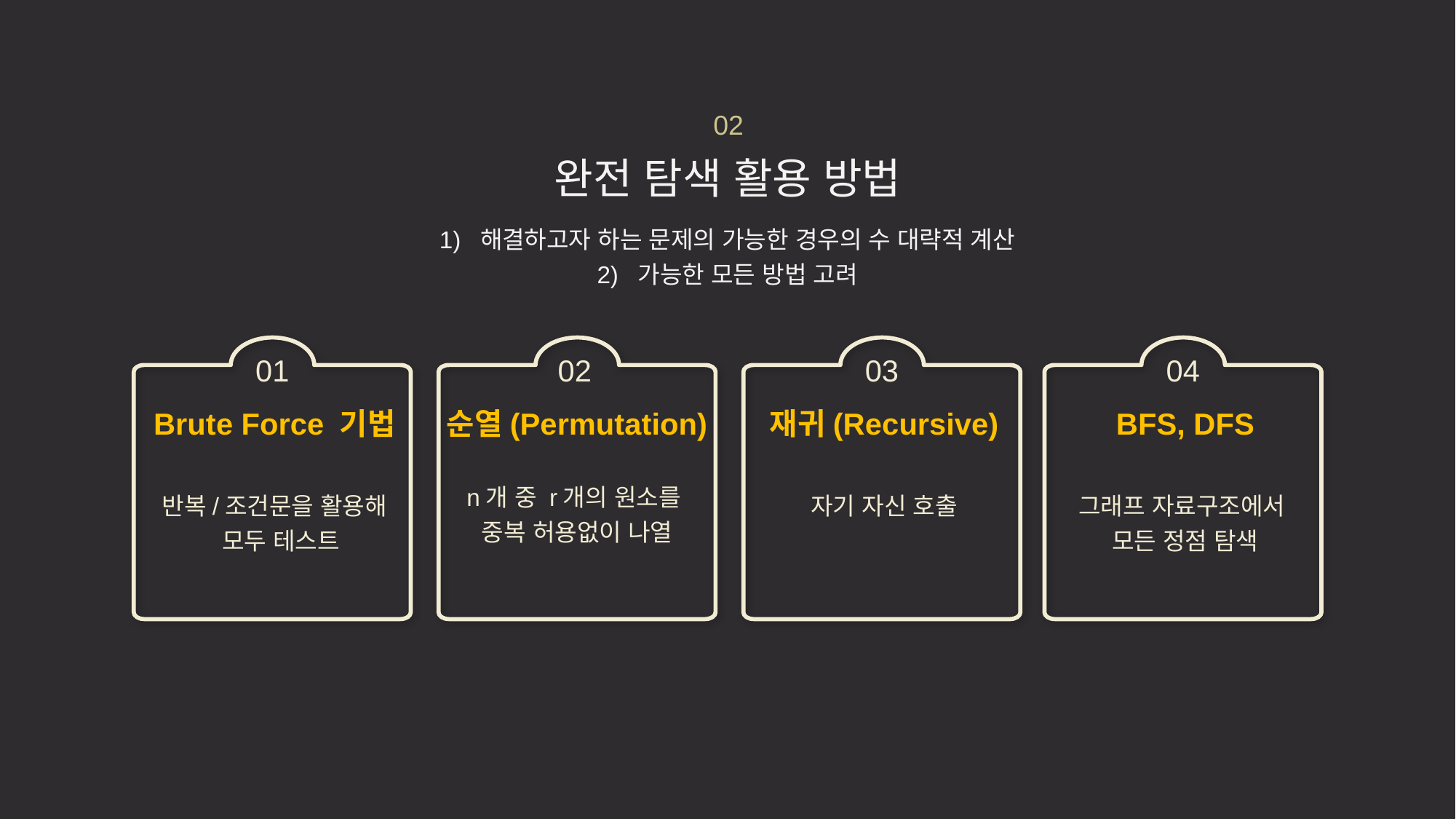

02
완전 탐색 활용 방법
해결하고자 하는 문제의 가능한 경우의 수 대략적 계산
가능한 모든 방법 고려

02
순열(Permutation)

n개 중 r개의 원소를
중복 허용없이 나열

03
재귀(Recursive)

자기 자신 호출

04
BFS, DFS

그래프 자료구조에서
모든 정점 탐색

01
Brute Force 기법

반복/조건문을 활용해
 모두 테스트